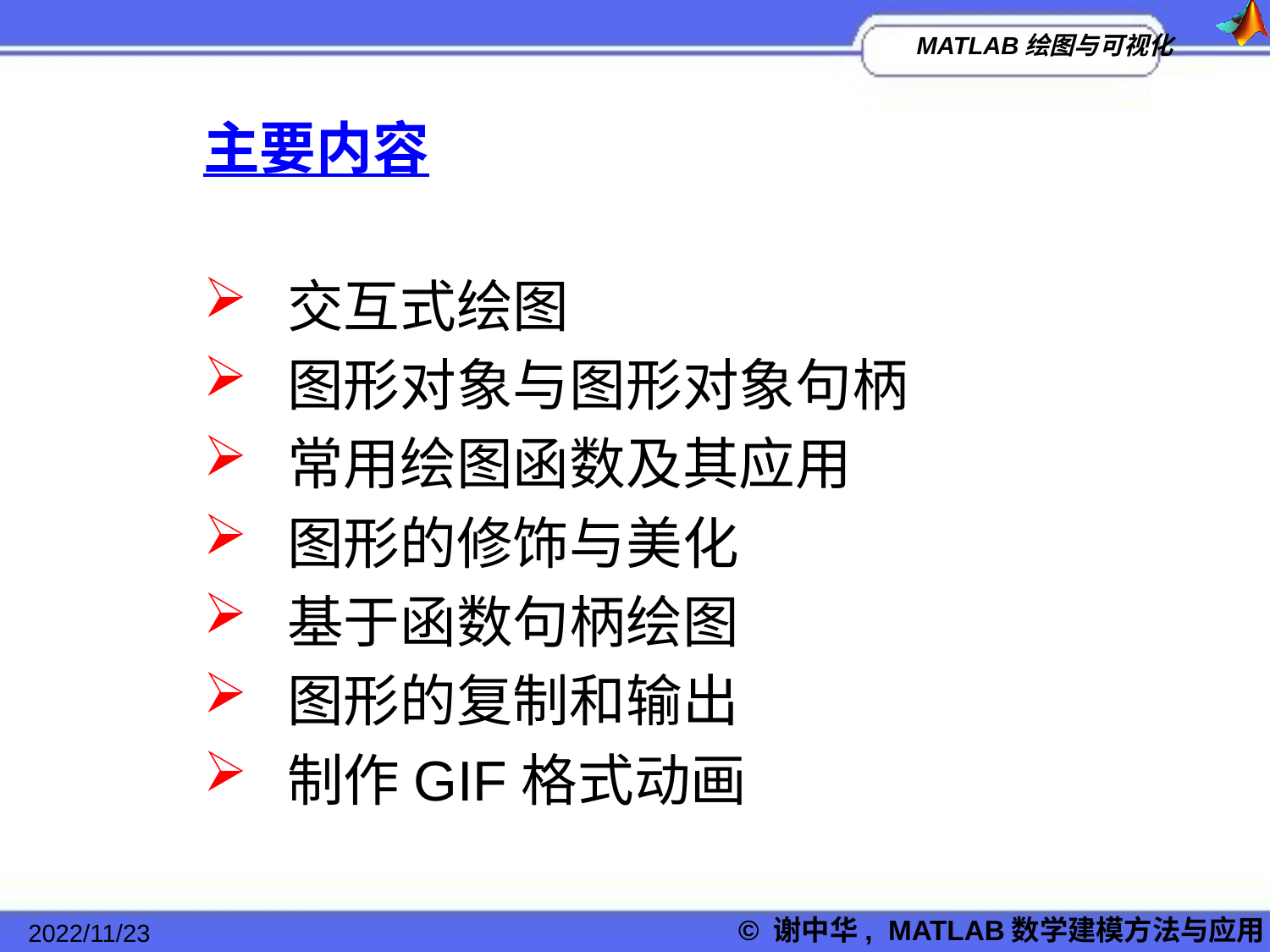

主要内容

  交互式绘图
  图形对象与图形对象句柄
  常用绘图函数及其应用
  图形的修饰与美化
  基于函数句柄绘图
  图形的复制和输出
  制作GIF格式动画
2022/11/23
© 谢中华,  MATLAB数学建模方法与应用